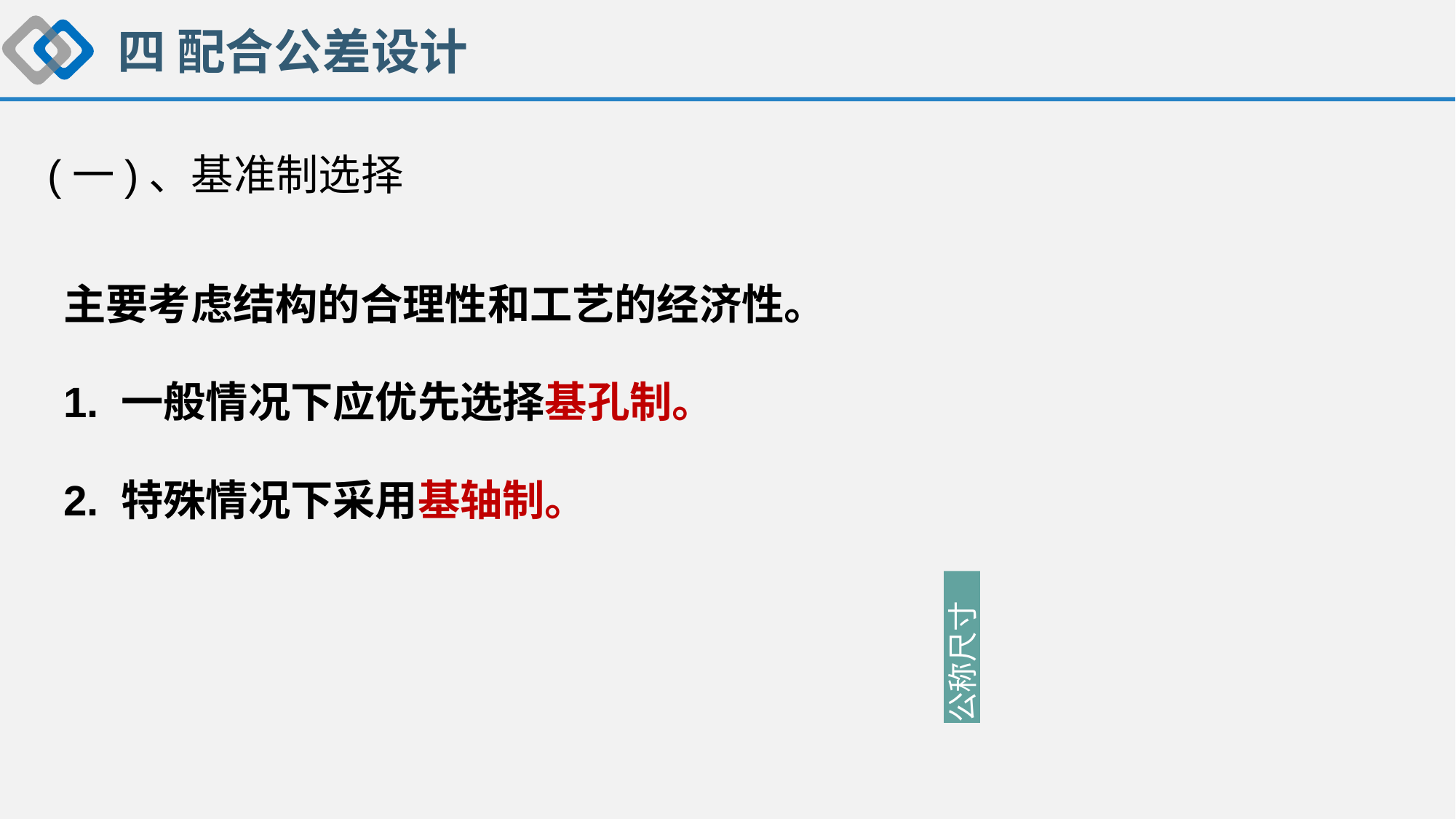

四 配合公差设计
(一)、基准制选择
主要考虑结构的合理性和工艺的经济性。
1. 一般情况下应优先选择基孔制。
2. 特殊情况下采用基轴制。
公称尺寸